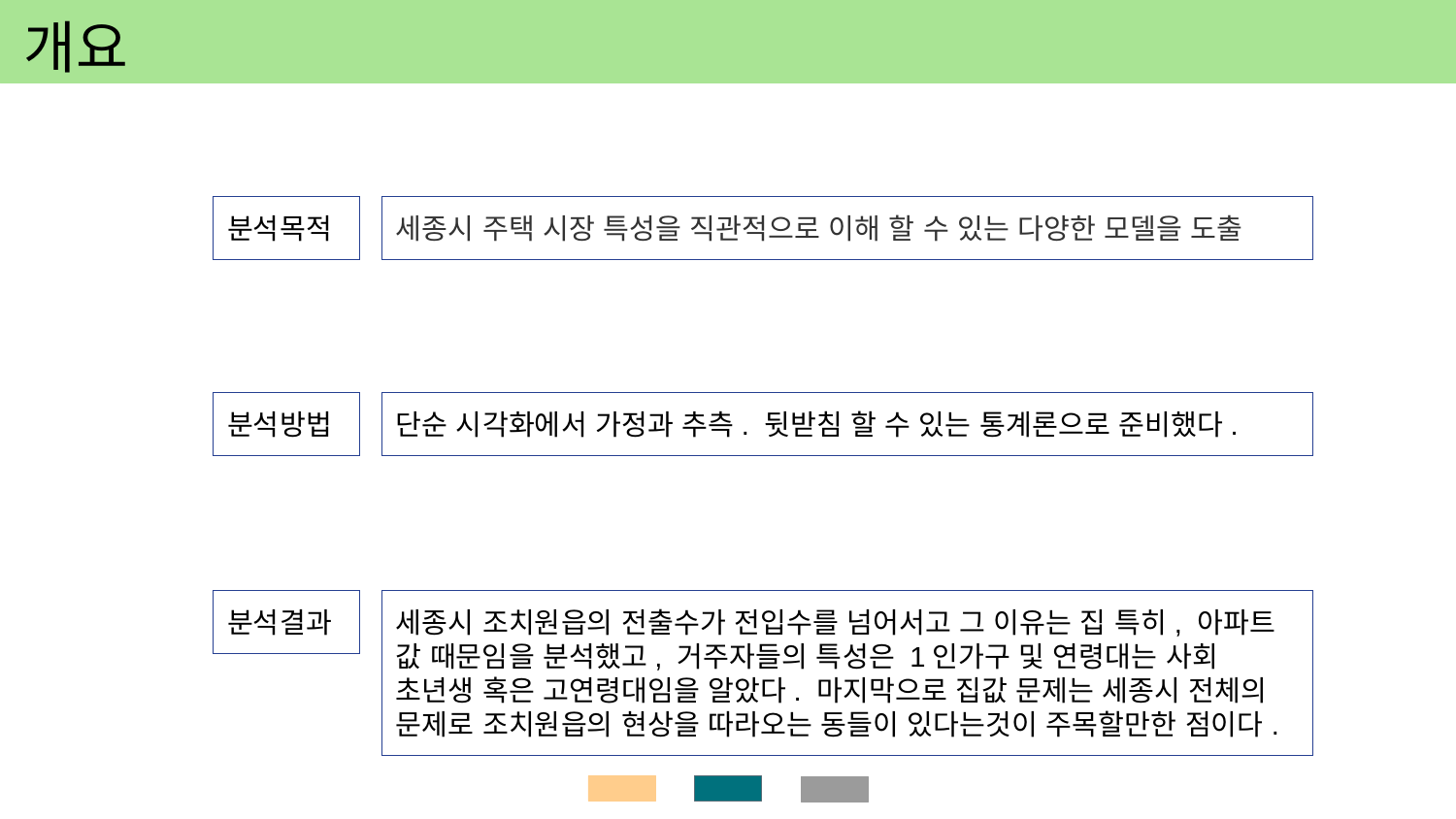

개요
분석목적
세종시 주택 시장 특성을 직관적으로 이해 할 수 있는 다양한 모델을 도출
분석방법
단순 시각화에서 가정과 추측. 뒷받침 할 수 있는 통계론으로 준비했다.
분석결과
세종시 조치원읍의 전출수가 전입수를 넘어서고 그 이유는 집 특히, 아파트 값 때문임을 분석했고, 거주자들의 특성은 1인가구 및 연령대는 사회 초년생 혹은 고연령대임을 알았다. 마지막으로 집값 문제는 세종시 전체의 문제로 조치원읍의 현상을 따라오는 동들이 있다는것이 주목할만한 점이다.